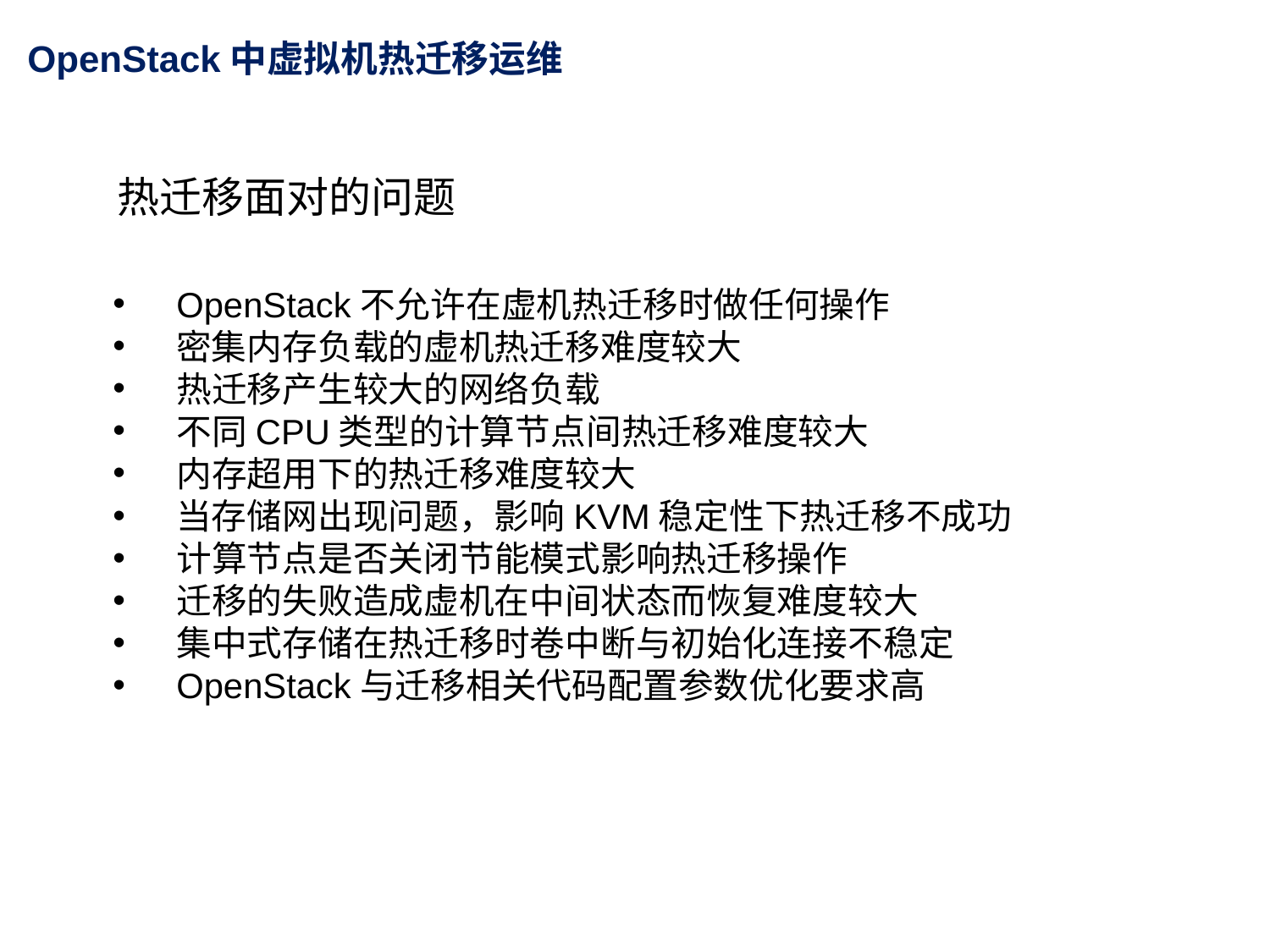

OpenStack中虚拟机热迁移运维
# 热迁移面对的问题
OpenStack不允许在虚机热迁移时做任何操作
密集内存负载的虚机热迁移难度较大
热迁移产生较大的网络负载
不同CPU类型的计算节点间热迁移难度较大
内存超用下的热迁移难度较大
当存储网出现问题，影响KVM稳定性下热迁移不成功
计算节点是否关闭节能模式影响热迁移操作
迁移的失败造成虚机在中间状态而恢复难度较大
集中式存储在热迁移时卷中断与初始化连接不稳定
OpenStack与迁移相关代码配置参数优化要求高